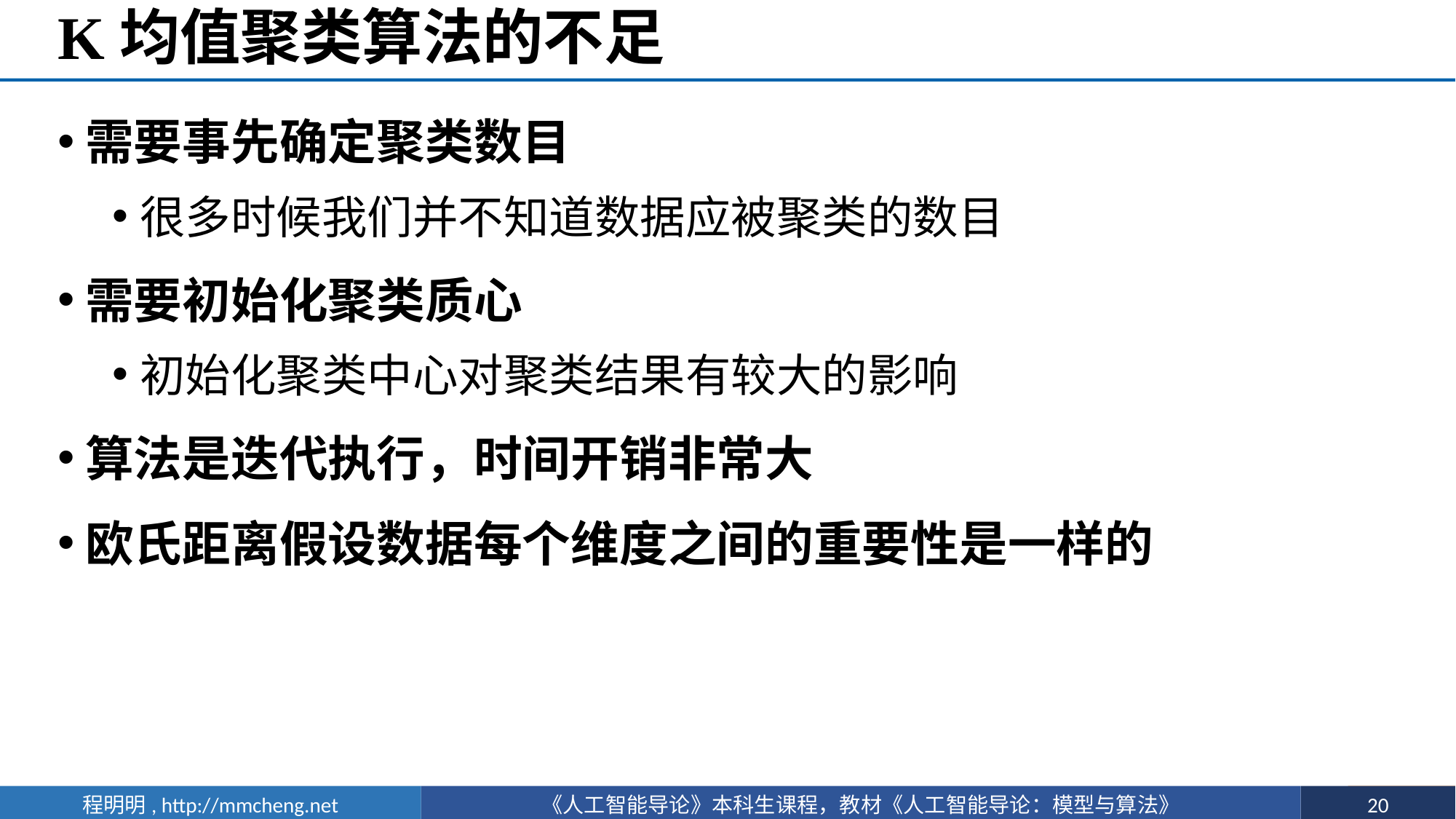

# K均值聚类算法的不足
需要事先确定聚类数目
很多时候我们并不知道数据应被聚类的数目
需要初始化聚类质心
初始化聚类中心对聚类结果有较大的影响
算法是迭代执行，时间开销非常大
欧氏距离假设数据每个维度之间的重要性是一样的